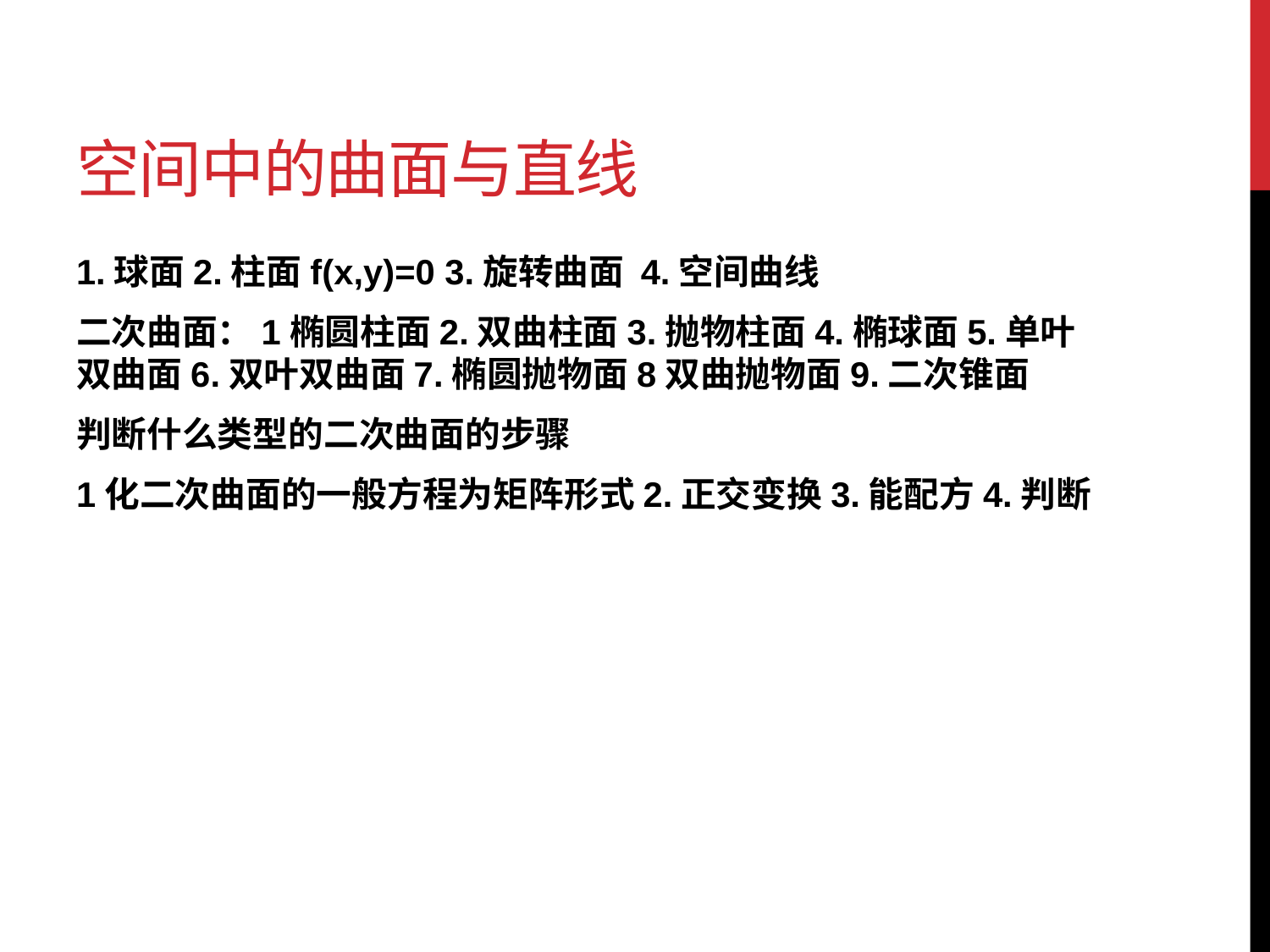

# 空间中的曲面与直线
1.球面2.柱面f(x,y)=0 3.旋转曲面 4.空间曲线
二次曲面：1椭圆柱面2.双曲柱面3.抛物柱面4.椭球面5.单叶双曲面6.双叶双曲面7.椭圆抛物面8双曲抛物面9.二次锥面
判断什么类型的二次曲面的步骤
1化二次曲面的一般方程为矩阵形式2.正交变换3.能配方4.判断